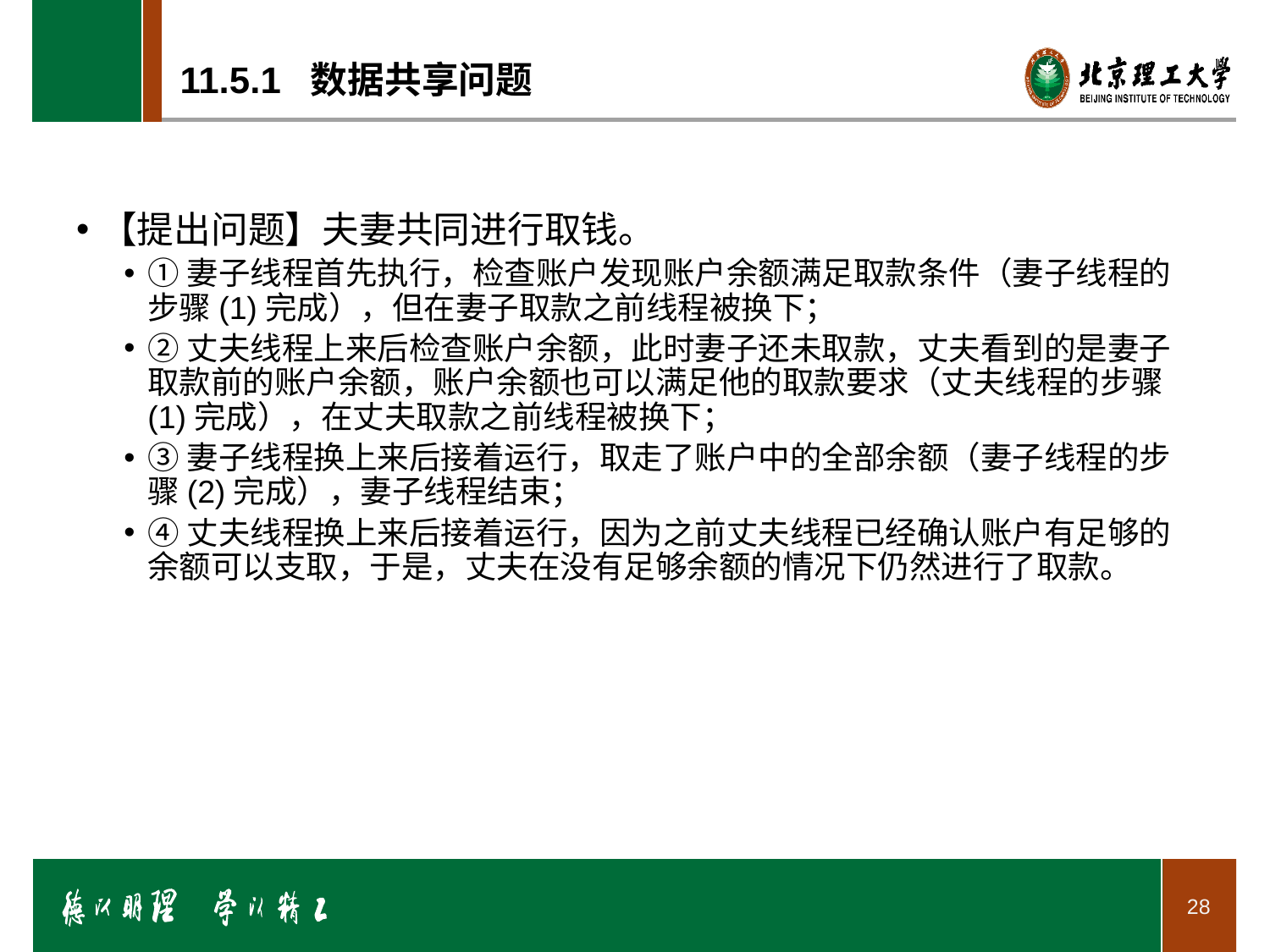

# 11.5.1  数据共享问题
【提出问题】夫妻共同进行取钱。
①妻子线程首先执行，检查账户发现账户余额满足取款条件（妻子线程的步骤(1)完成），但在妻子取款之前线程被换下；
②丈夫线程上来后检查账户余额，此时妻子还未取款，丈夫看到的是妻子取款前的账户余额，账户余额也可以满足他的取款要求（丈夫线程的步骤(1)完成），在丈夫取款之前线程被换下；
③妻子线程换上来后接着运行，取走了账户中的全部余额（妻子线程的步骤(2)完成），妻子线程结束；
④丈夫线程换上来后接着运行，因为之前丈夫线程已经确认账户有足够的余额可以支取，于是，丈夫在没有足够余额的情况下仍然进行了取款。